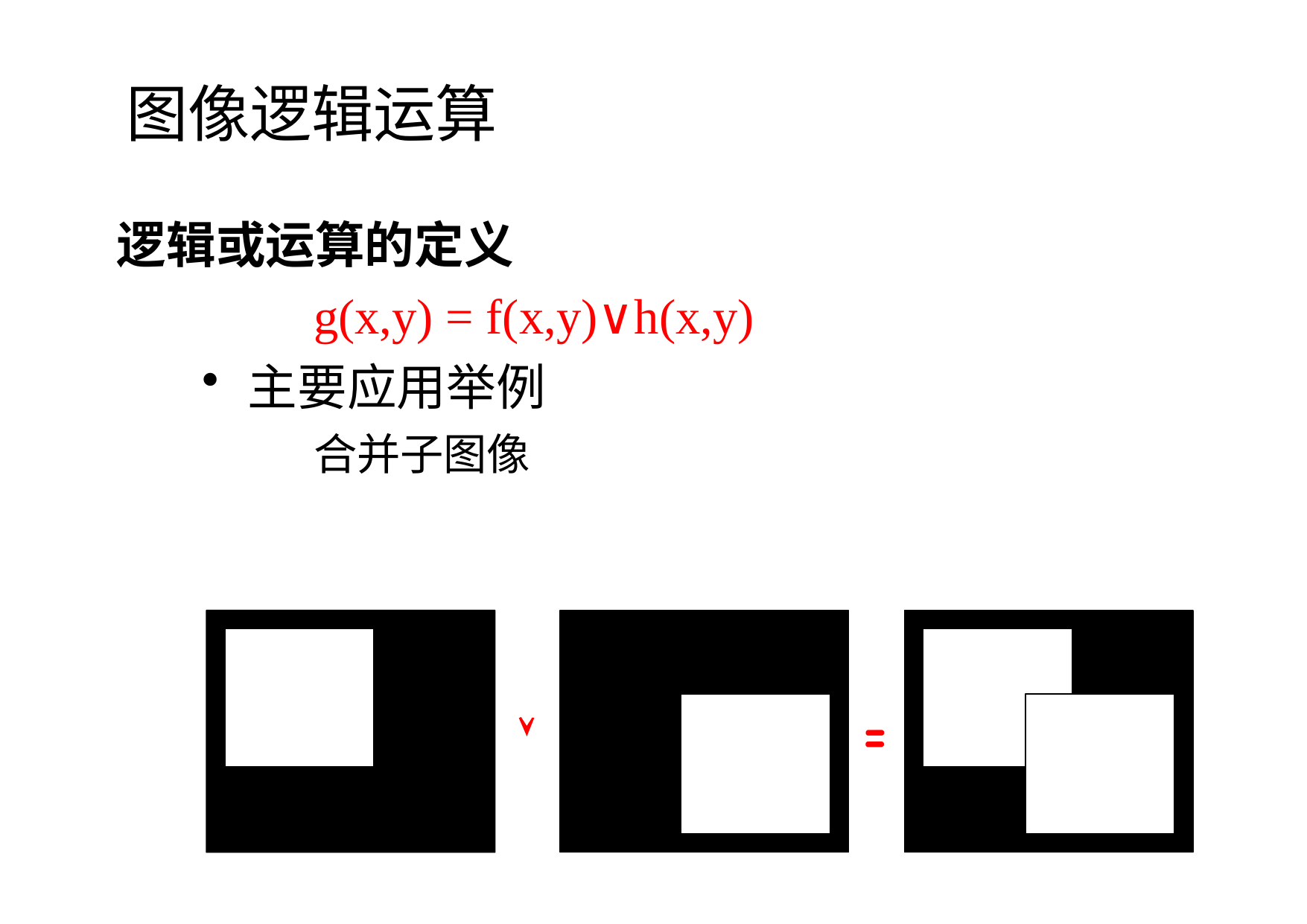

图像逻辑运算
逻辑或运算的定义
	g(x,y) = f(x,y)∨h(x,y)
主要应用举例
	合并子图像

=
∨